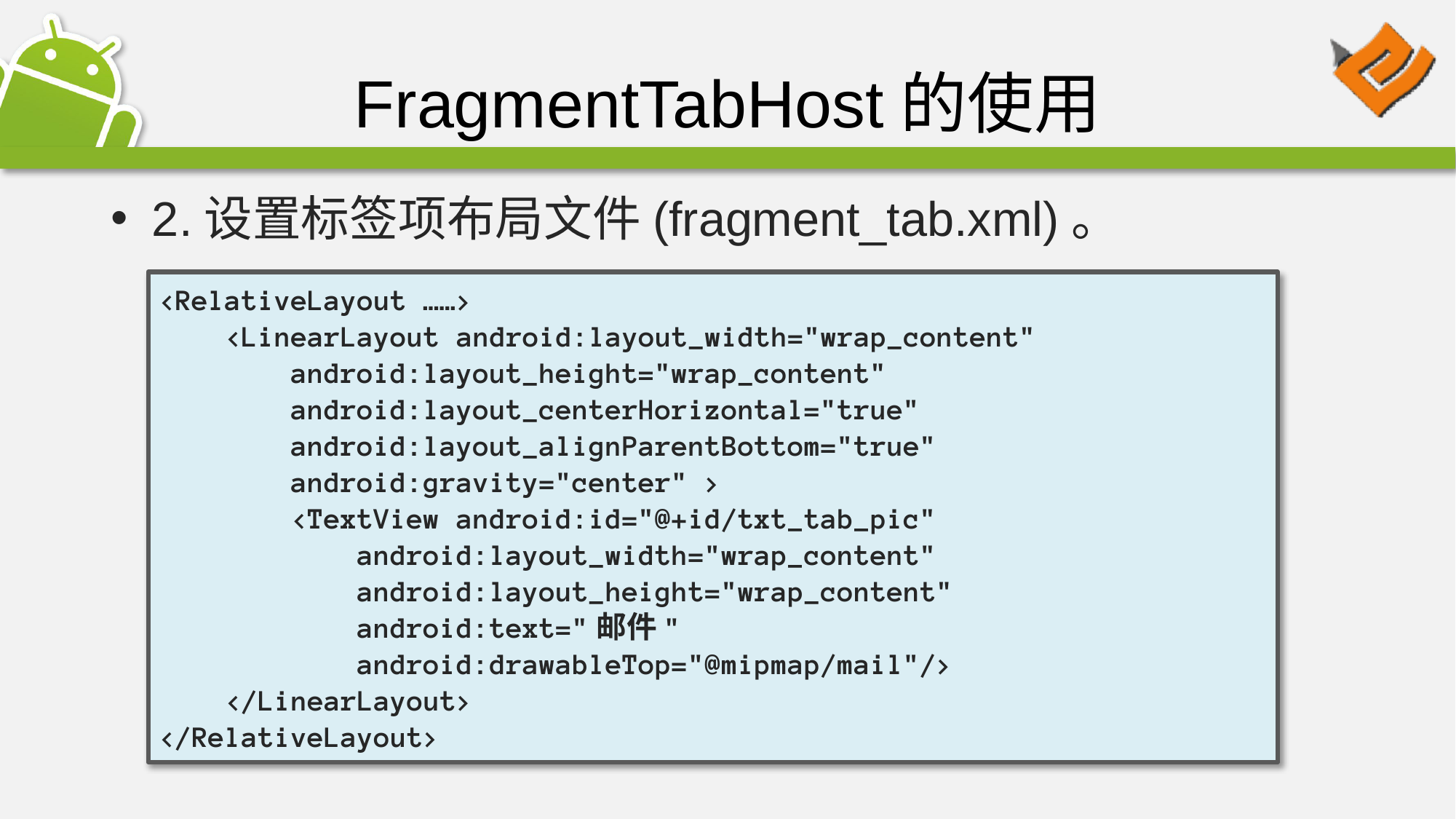

# FragmentTabHost的使用
2.设置标签项布局文件(fragment_tab.xml)。
<RelativeLayout ……>
    <LinearLayout android:layout_width="wrap_content"
        android:layout_height="wrap_content"
        android:layout_centerHorizontal="true"
        android:layout_alignParentBottom="true"
        android:gravity="center" >
        <TextView android:id="@+id/txt_tab_pic"
            android:layout_width="wrap_content"
            android:layout_height="wrap_content"
            android:text="邮件"
            android:drawableTop="@mipmap/mail"/>
    </LinearLayout>
</RelativeLayout>